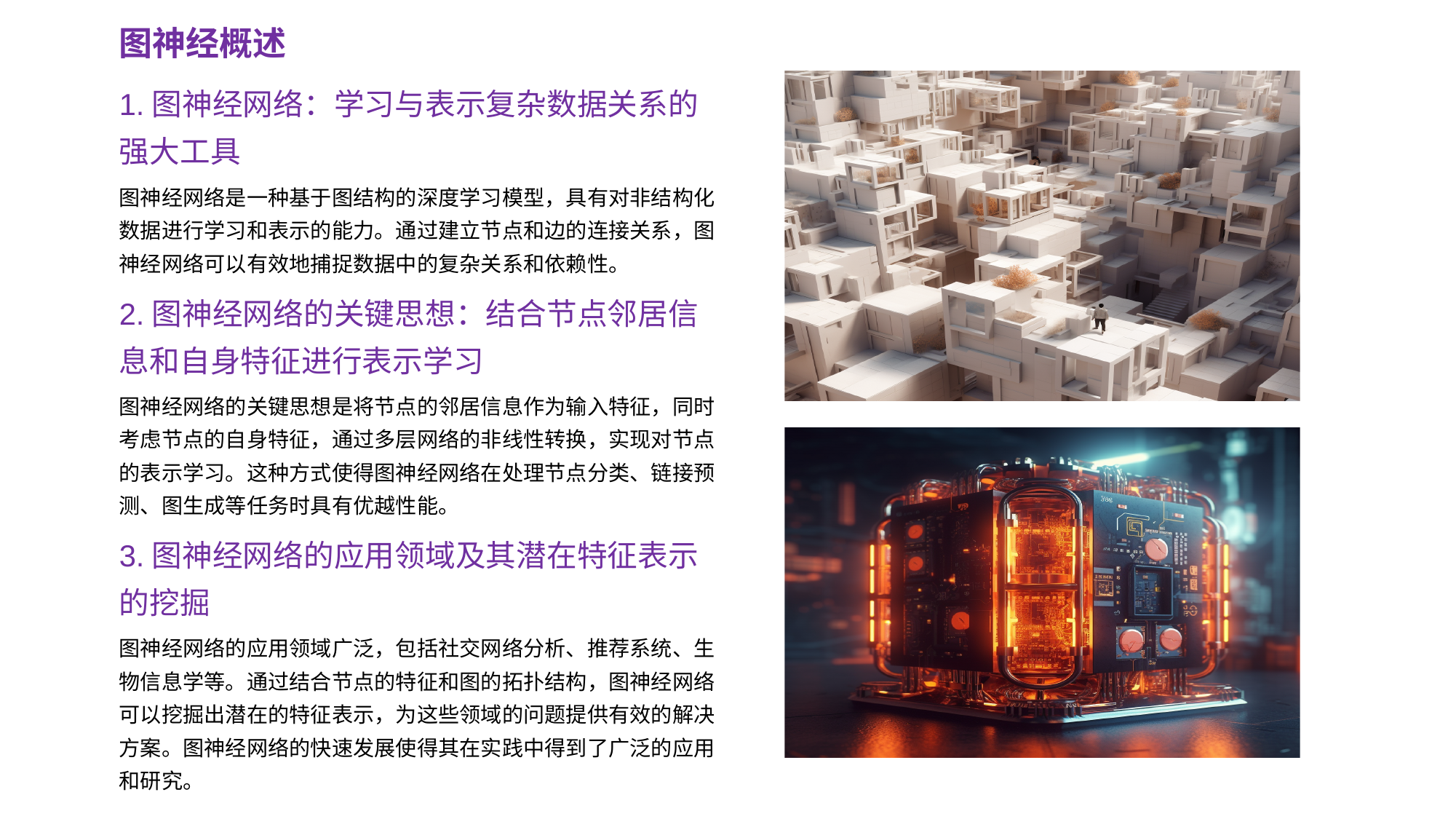

图神经概述
1.图神经网络：学习与表示复杂数据关系的强大工具
图神经网络是一种基于图结构的深度学习模型，具有对非结构化数据进行学习和表示的能力。通过建立节点和边的连接关系，图神经网络可以有效地捕捉数据中的复杂关系和依赖性。
2.图神经网络的关键思想：结合节点邻居信息和自身特征进行表示学习
图神经网络的关键思想是将节点的邻居信息作为输入特征，同时考虑节点的自身特征，通过多层网络的非线性转换，实现对节点的表示学习。这种方式使得图神经网络在处理节点分类、链接预测、图生成等任务时具有优越性能。
3.图神经网络的应用领域及其潜在特征表示的挖掘
图神经网络的应用领域广泛，包括社交网络分析、推荐系统、生物信息学等。通过结合节点的特征和图的拓扑结构，图神经网络可以挖掘出潜在的特征表示，为这些领域的问题提供有效的解决方案。图神经网络的快速发展使得其在实践中得到了广泛的应用和研究。